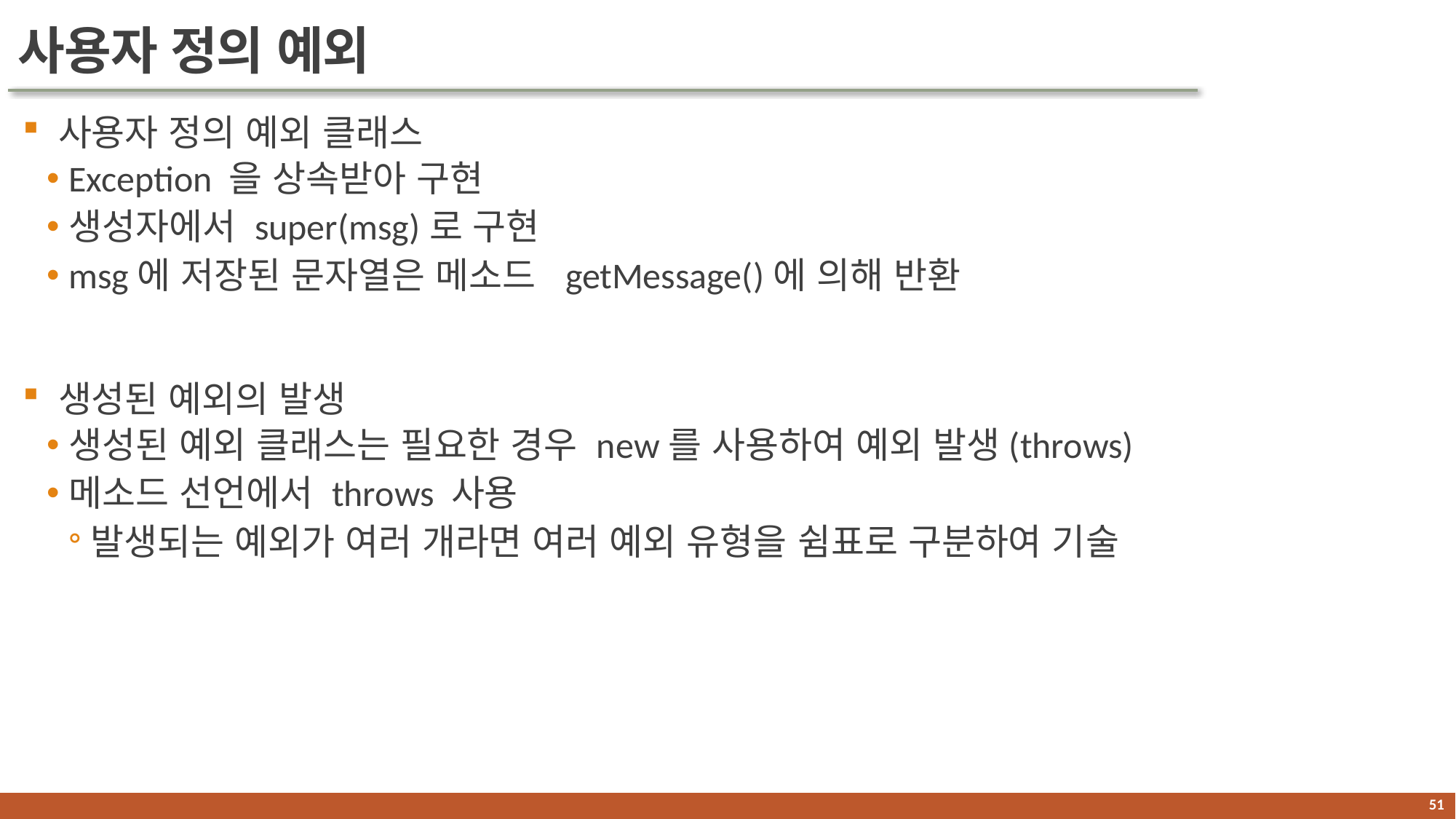

# 사용자 정의 예외
 사용자 정의 예외 클래스
Exception 을 상속받아 구현
생성자에서 super(msg)로 구현
msg에 저장된 문자열은 메소드  getMessage()에 의해 반환

 생성된 예외의 발생
생성된 예외 클래스는 필요한 경우 new를 사용하여 예외 발생(throws)
메소드 선언에서 throws 사용
발생되는 예외가 여러 개라면 여러 예외 유형을 쉼표로 구분하여 기술
51